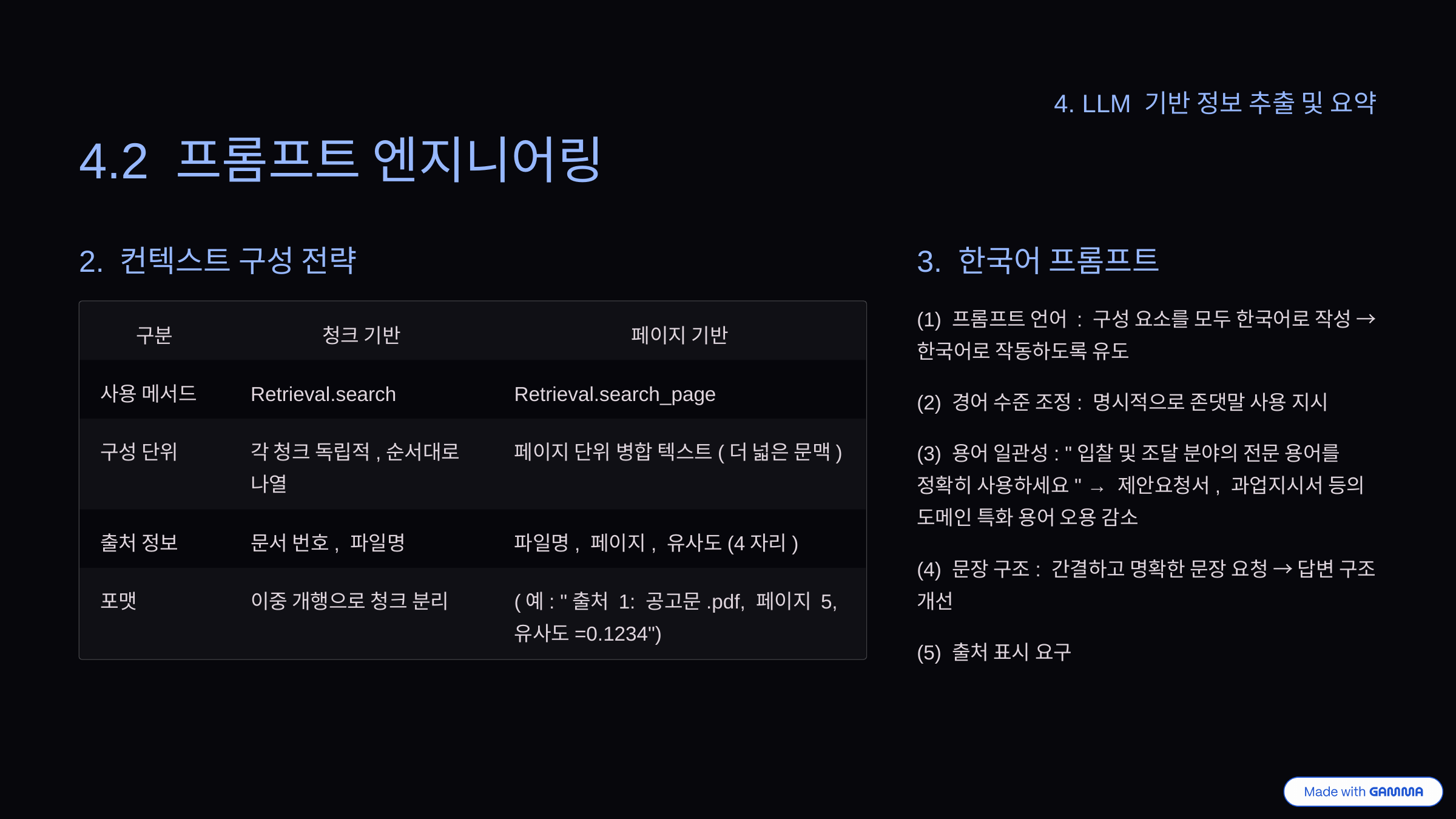

4. LLM 기반 정보 추출 및 요약
4.2 프롬프트 엔지니어링
2. 컨텍스트 구성 전략
3. 한국어 프롬프트
(1) 프롬프트 언어 : 구성 요소를 모두 한국어로 작성 → 한국어로 작동하도록 유도

구분
청크 기반
페이지 기반

사용 메서드
Retrieval.search
Retrieval.search_page
(2) 경어 수준 조정: 명시적으로 존댓말 사용 지시

구성 단위
각 청크 독립적,순서대로 나열
페이지 단위 병합 텍스트(더 넓은 문맥)
(3) 용어 일관성: "입찰 및 조달 분야의 전문 용어를 정확히 사용하세요" → 제안요청서, 과업지시서 등의 도메인 특화 용어 오용 감소

출처 정보
문서 번호, 파일명
파일명, 페이지, 유사도(4자리)
(4) 문장 구조: 간결하고 명확한 문장 요청 → 답변 구조 개선

포맷
이중 개행으로 청크 분리
(예: "출처 1: 공고문.pdf, 페이지 5, 유사도=0.1234")
(5) 출처 표시 요구